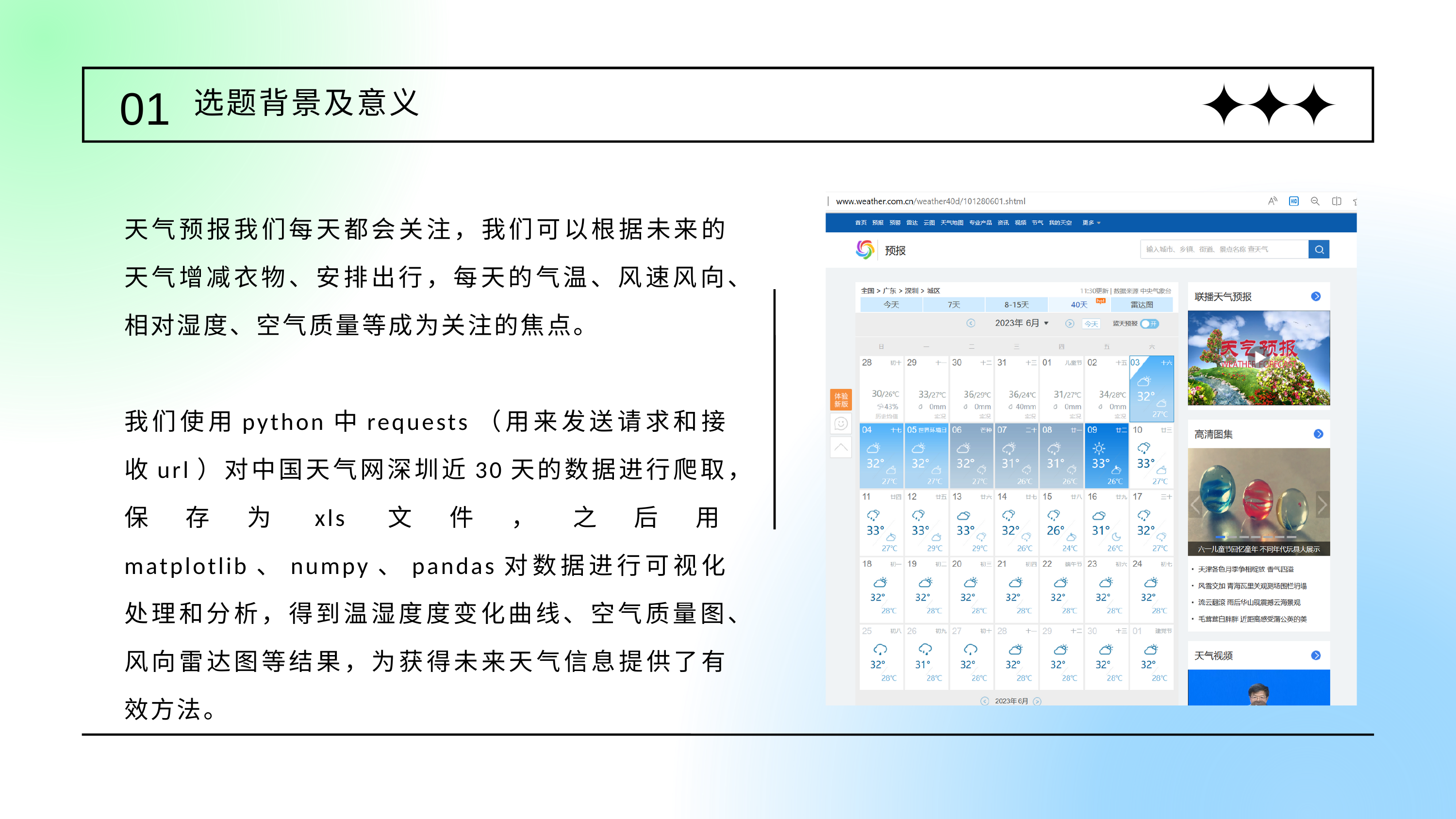

01
选题背景及意义

天气预报我们每天都会关注，我们可以根据未来的天气增减衣物、安排出行，每天的气温、风速风向、相对湿度、空气质量等成为关注的焦点。

我们使用python中requests（用来发送请求和接收url）对中国天气网深圳近30天的数据进行爬取，保存为xls文件，之后用matplotlib、numpy、pandas对数据进行可视化处理和分析，得到温湿度度变化曲线、空气质量图、风向雷达图等结果，为获得未来天气信息提供了有效方法。